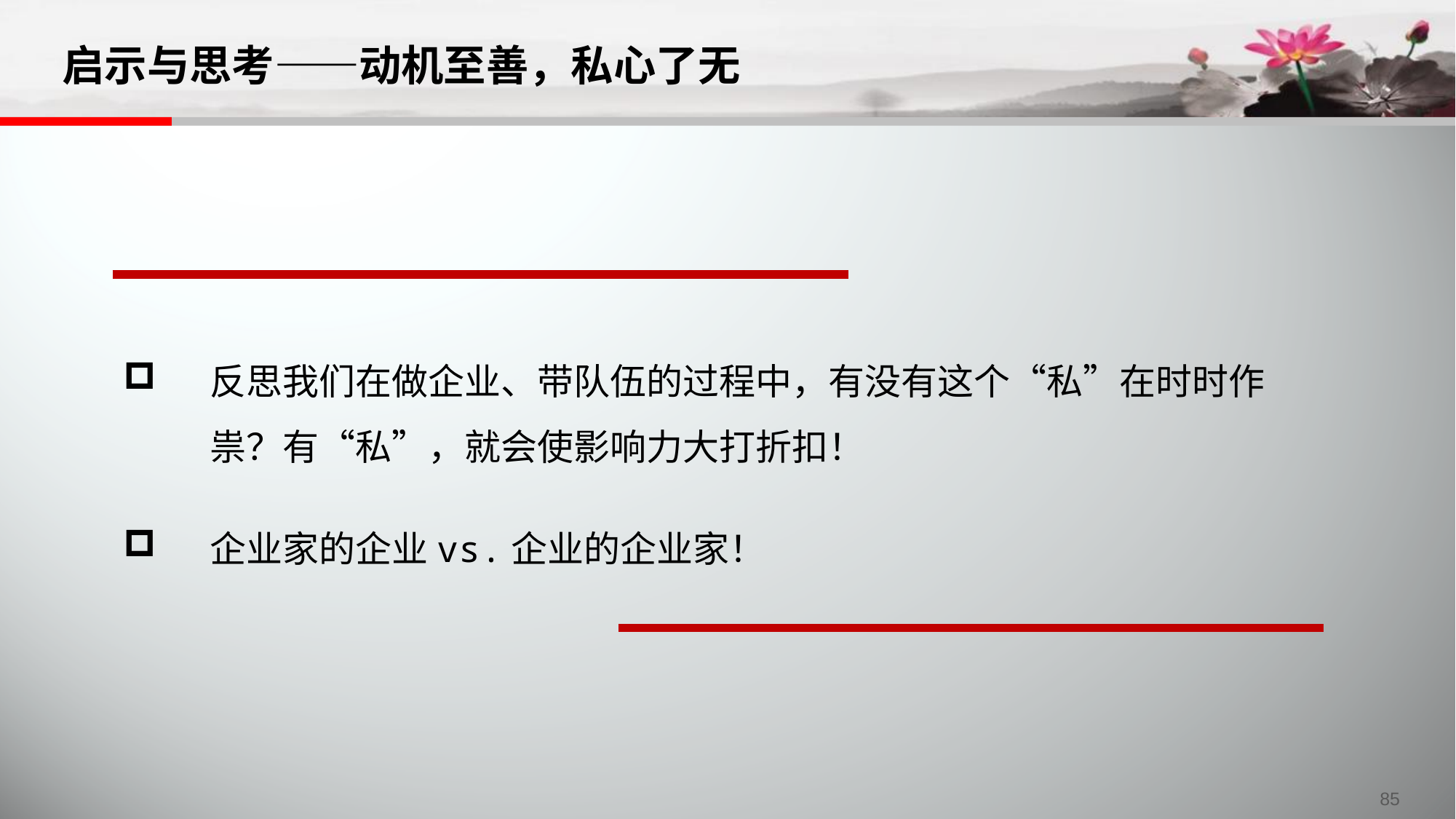

# 启示与思考——动机至善，私心了无
反思我们在做企业、带队伍的过程中，有没有这个“私”在时时作祟？有“私”，就会使影响力大打折扣！
企业家的企业vs.企业的企业家！
85